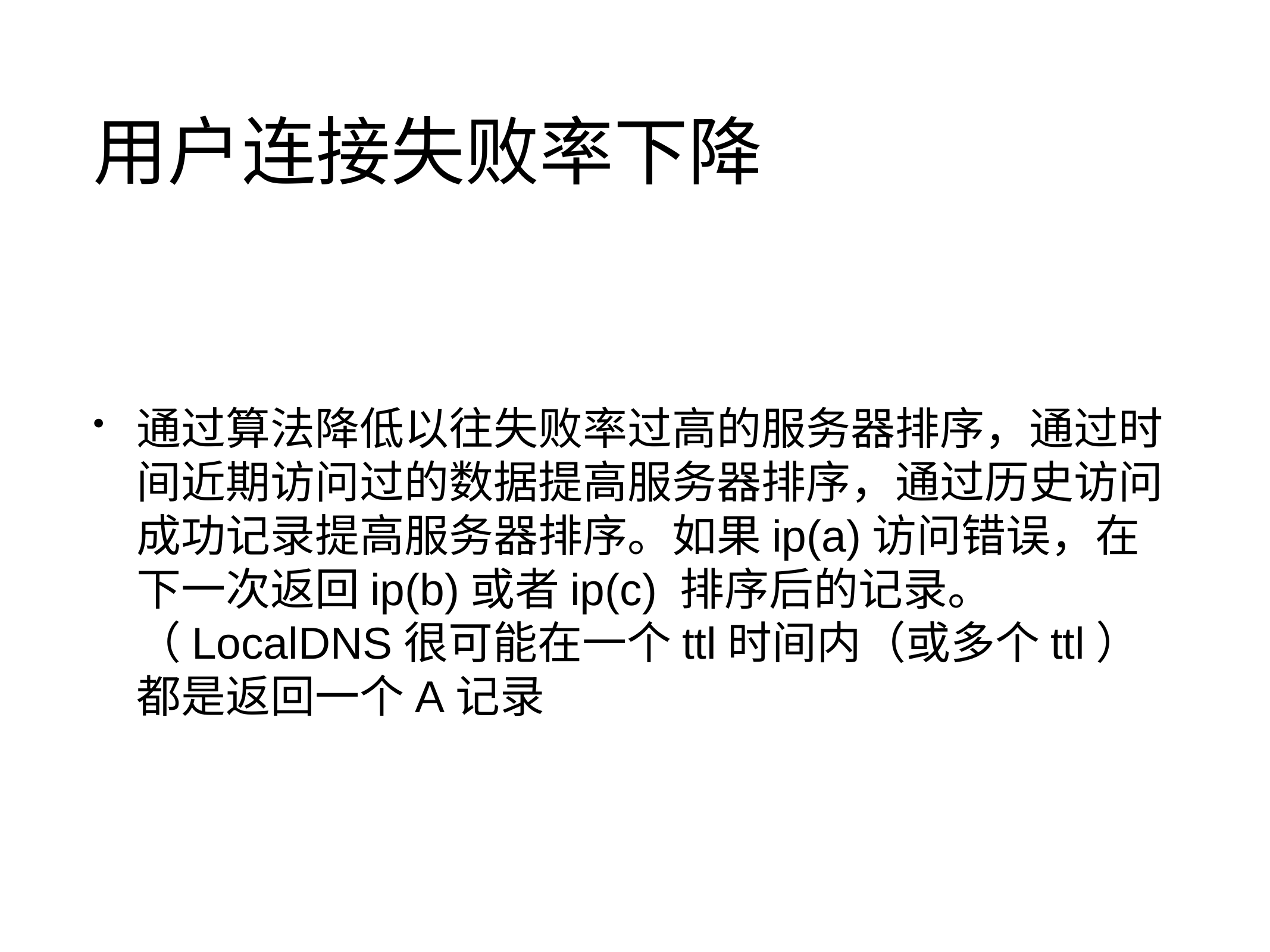

# 用户连接失败率下降
通过算法降低以往失败率过高的服务器排序，通过时间近期访问过的数据提高服务器排序，通过历史访问成功记录提高服务器排序。如果ip(a)访问错误，在下一次返回ip(b)或者ip(c) 排序后的记录。（LocalDNS很可能在一个ttl时间内（或多个ttl）都是返回一个A记录